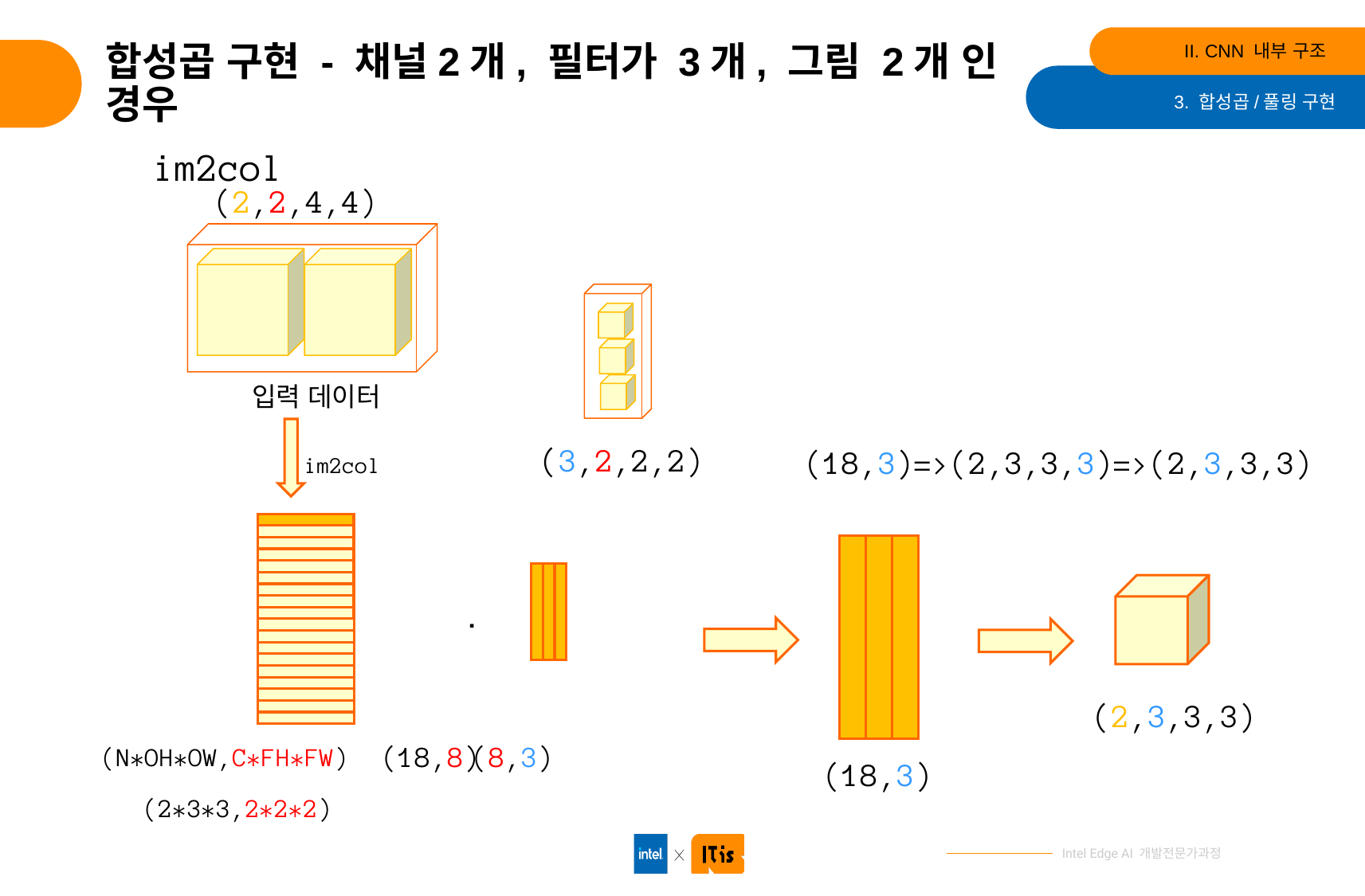

II. CNN 내부 구조
# 합성곱 구현 - 채널2개, 필터가 3개, 그림 2개 인 경우
3. 합성곱/풀링 구현
im2col
(2,2,4,4)

입력 데이터

(3,2,2,2)
(18,3)=>(2,3,3,3)=>(2,3,3,3)
im2col

.

(2,3,3,3)

(18,8)
(8,3)
(N*OH*OW,C*FH*FW)
(18,3)
(2*3*3,2*2*2)